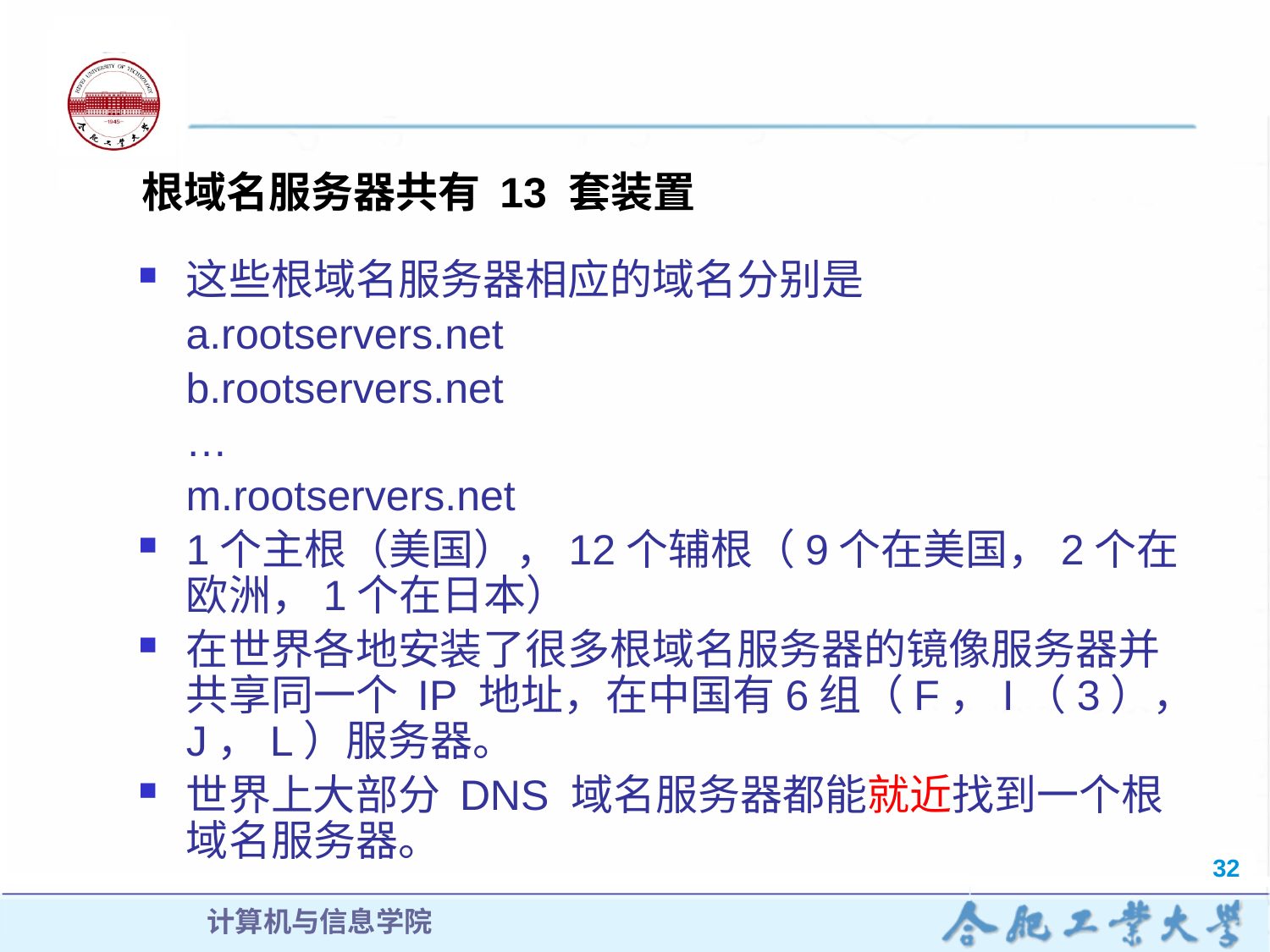

根域名服务器共有 13 套装置
这些根域名服务器相应的域名分别是
    a.rootservers.net
    b.rootservers.net
    …
    m.rootservers.net
1个主根（美国），12个辅根（9个在美国，2个在欧洲，1个在日本）
在世界各地安装了很多根域名服务器的镜像服务器并共享同一个 IP 地址，在中国有6组（F，I（3），J，L）服务器。
世界上大部分 DNS 域名服务器都能就近找到一个根域名服务器。